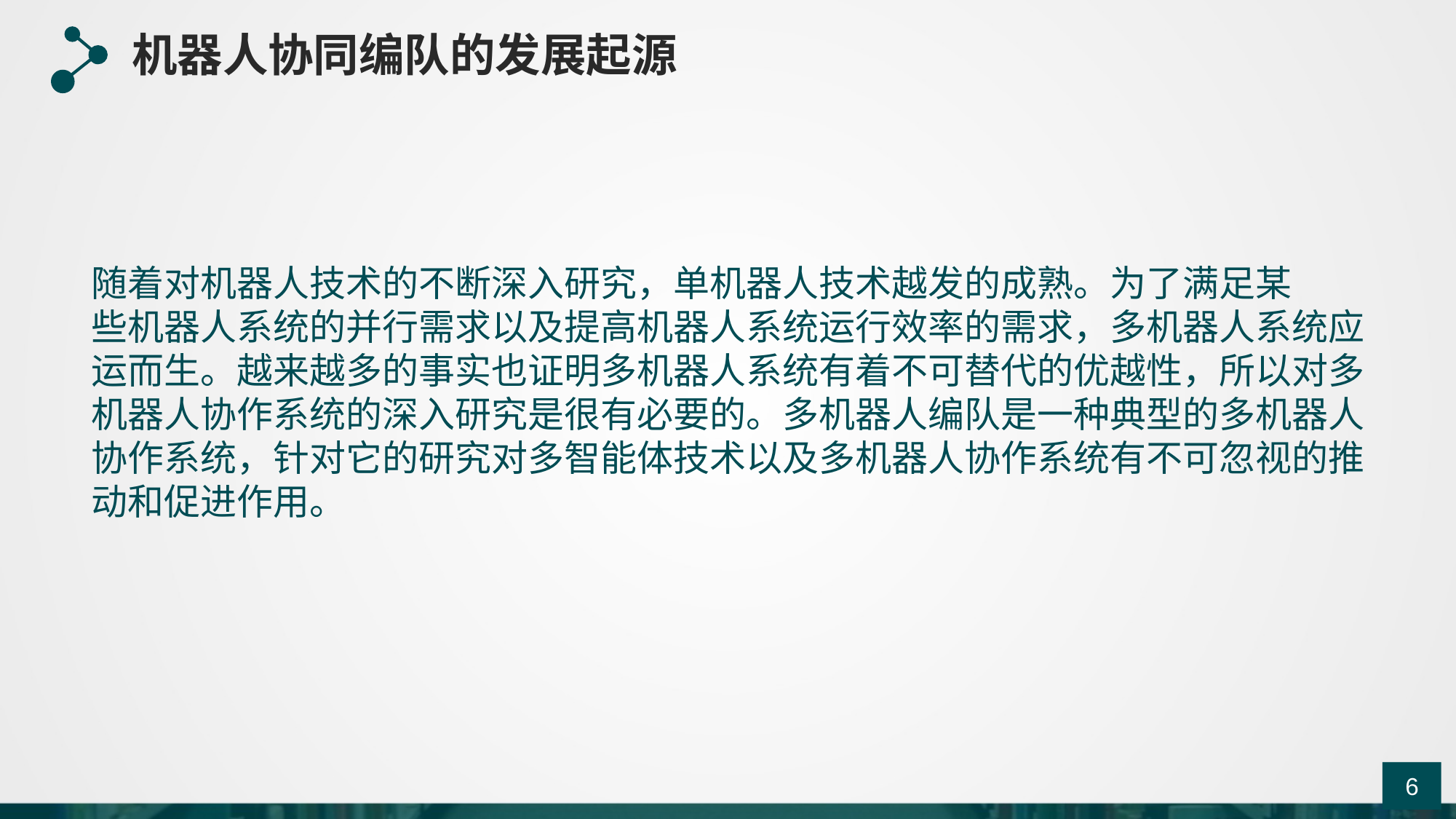

机器人协同编队的发展起源

随着对机器人技术的不断深入研究，单机器人技术越发的成熟。为了满足某
些机器人系统的并行需求以及提高机器人系统运行效率的需求，多机器人系统应
运而生。越来越多的事实也证明多机器人系统有着不可替代的优越性，所以对多
机器人协作系统的深入研究是很有必要的。多机器人编队是一种典型的多机器人
协作系统，针对它的研究对多智能体技术以及多机器人协作系统有不可忽视的推
动和促进作用。